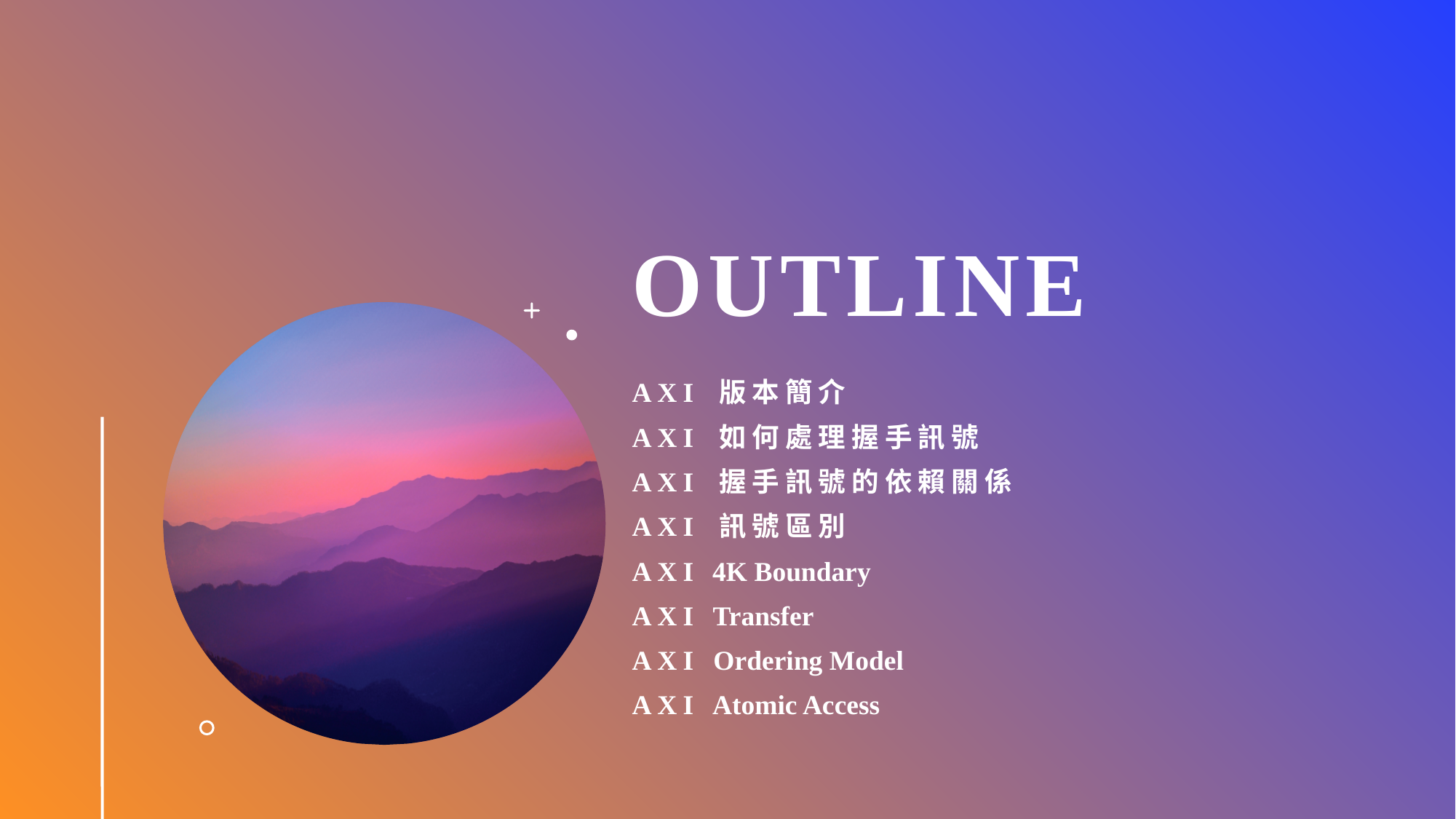

# Outline

AXI 版本簡介
AXI 如何處理握手訊號
AXI 握手訊號的依賴關係
AXI 訊號區別
AXI 4K Boundary
AXI  Transfer
AXI  Ordering Model
AXI Atomic Access